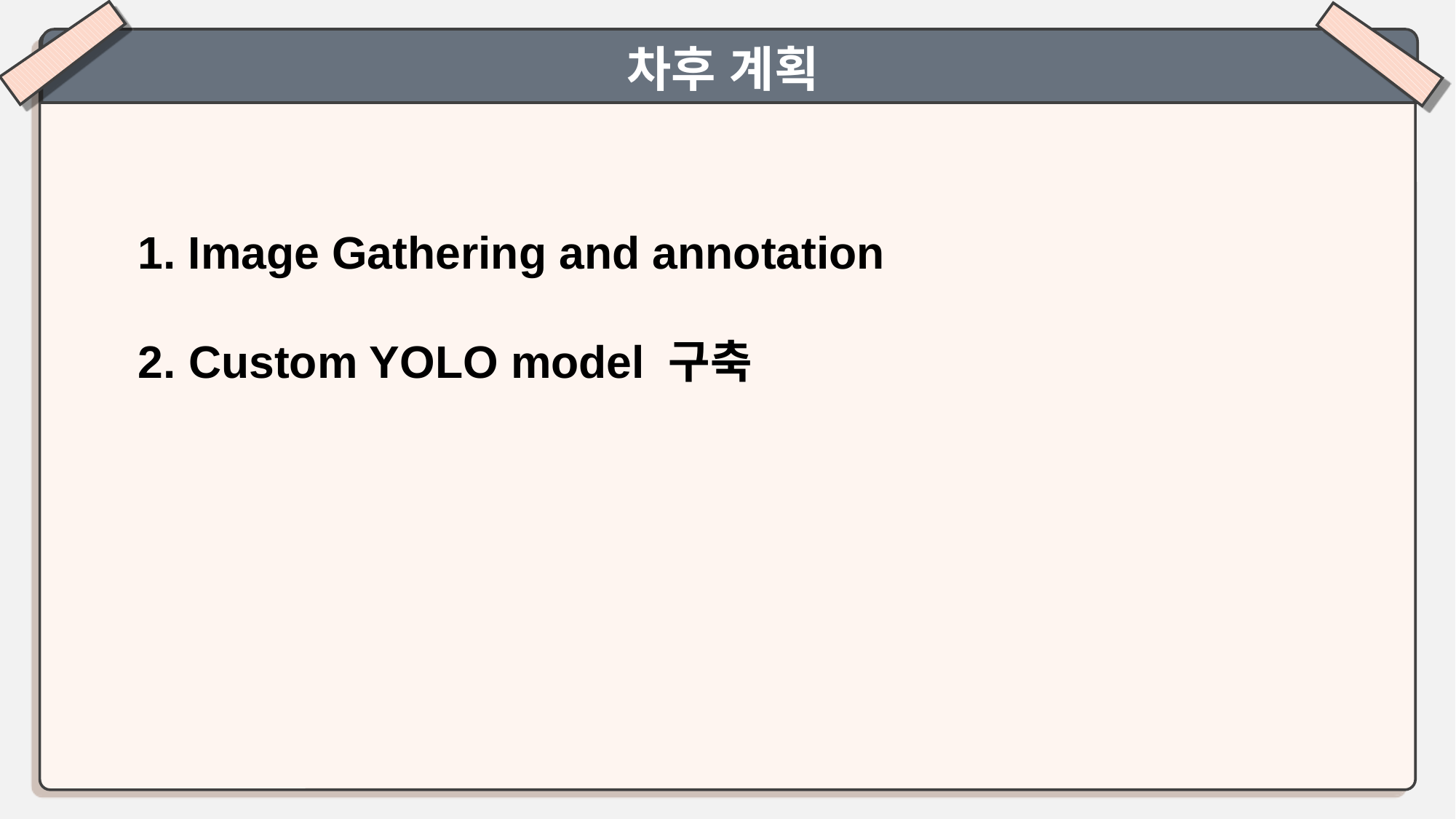

차후 계획

1. Image Gathering and annotation

2. Custom YOLO model 구축